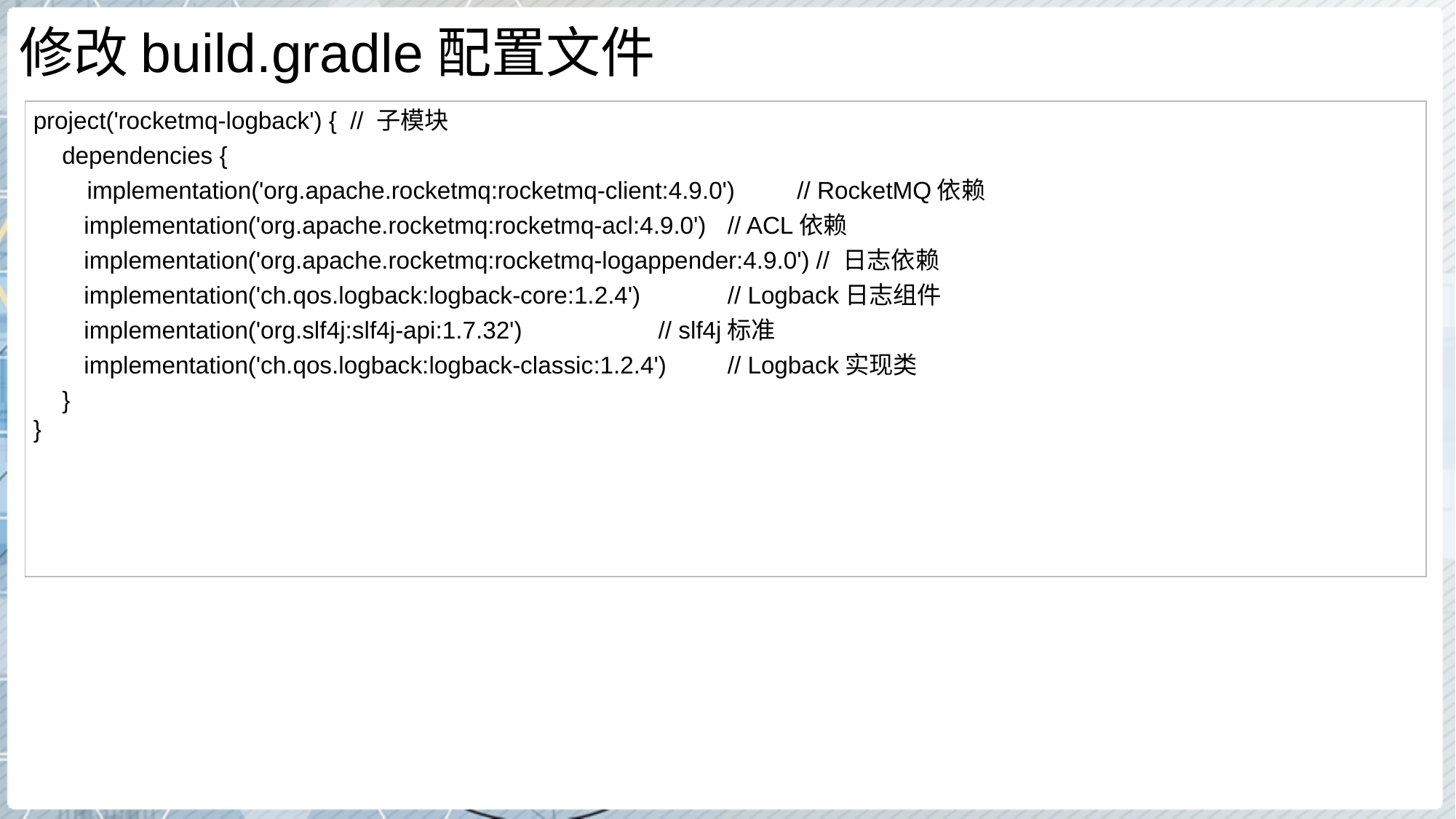

# 修改build.gradle配置文件
| project('rocketmq-logback') { // 子模块 dependencies { implementation('org.apache.rocketmq:rocketmq-client:4.9.0') // RocketMQ依赖 implementation('org.apache.rocketmq:rocketmq-acl:4.9.0') // ACL依赖 implementation('org.apache.rocketmq:rocketmq-logappender:4.9.0') // 日志依赖 implementation('ch.qos.logback:logback-core:1.2.4') // Logback日志组件 implementation('org.slf4j:slf4j-api:1.7.32') // slf4j标准 implementation('ch.qos.logback:logback-classic:1.2.4') // Logback实现类 } } |
| --- |